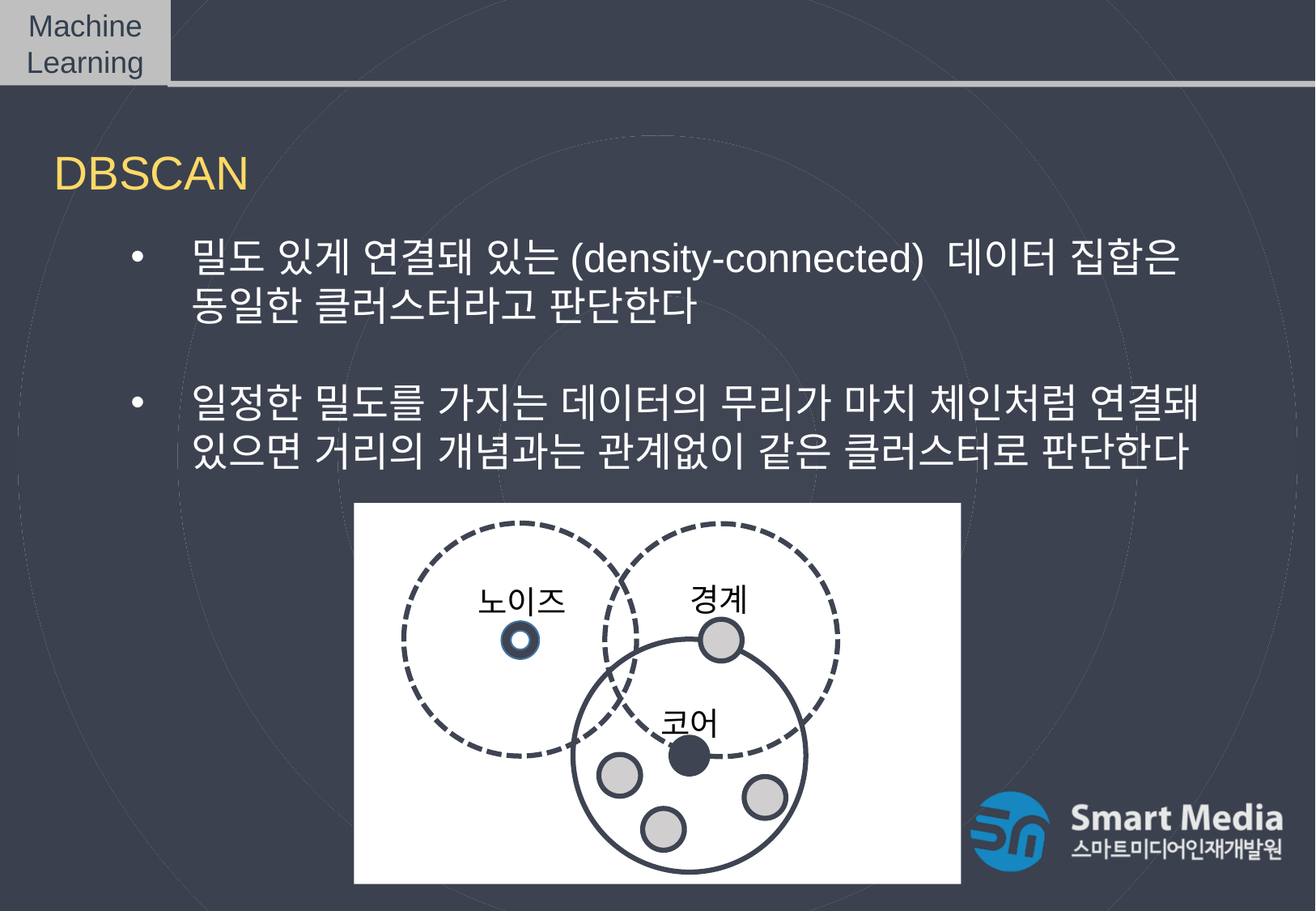

Machine Learning
DBSCAN(density-based spatial clustering of applications with noise)

DBSCAN
밀도 있게 연결돼 있는(density-connected) 데이터 집합은 동일한 클러스터라고 판단한다

일정한 밀도를 가지는 데이터의 무리가 마치 체인처럼 연결돼 있으면 거리의 개념과는 관계없이 같은 클러스터로 판단한다

경계
노이즈

코어